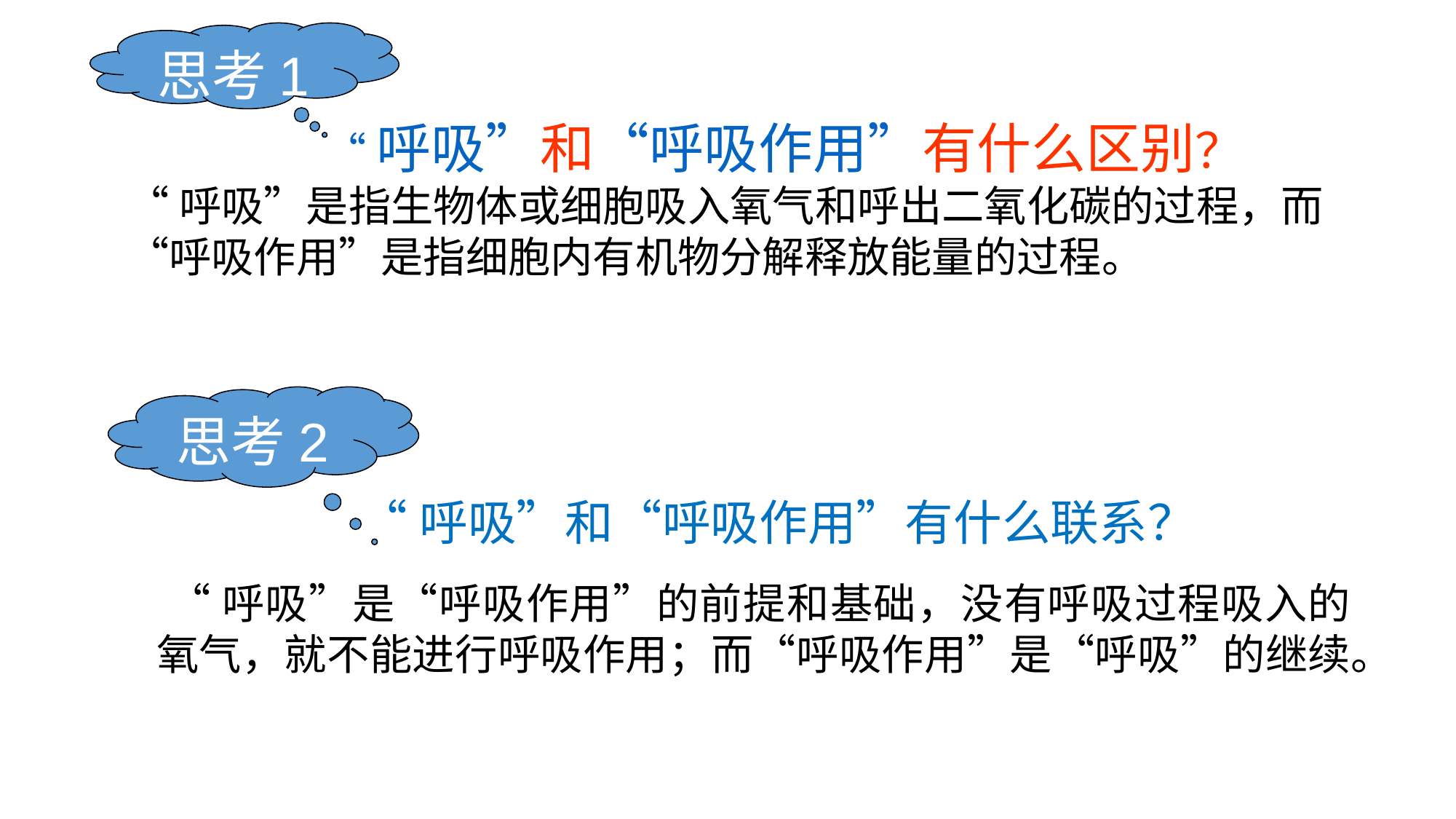

思考1
“呼吸”和“呼吸作用”有什么区别？
“呼吸”是指生物体或细胞吸入氧气和呼出二氧化碳的过程，而“呼吸作用”是指细胞内有机物分解释放能量的过程。
思考2
“呼吸”和“呼吸作用”有什么联系？
 “呼吸”是“呼吸作用”的前提和基础，没有呼吸过程吸入的氧气，就不能进行呼吸作用；而“呼吸作用”是“呼吸”的继续。